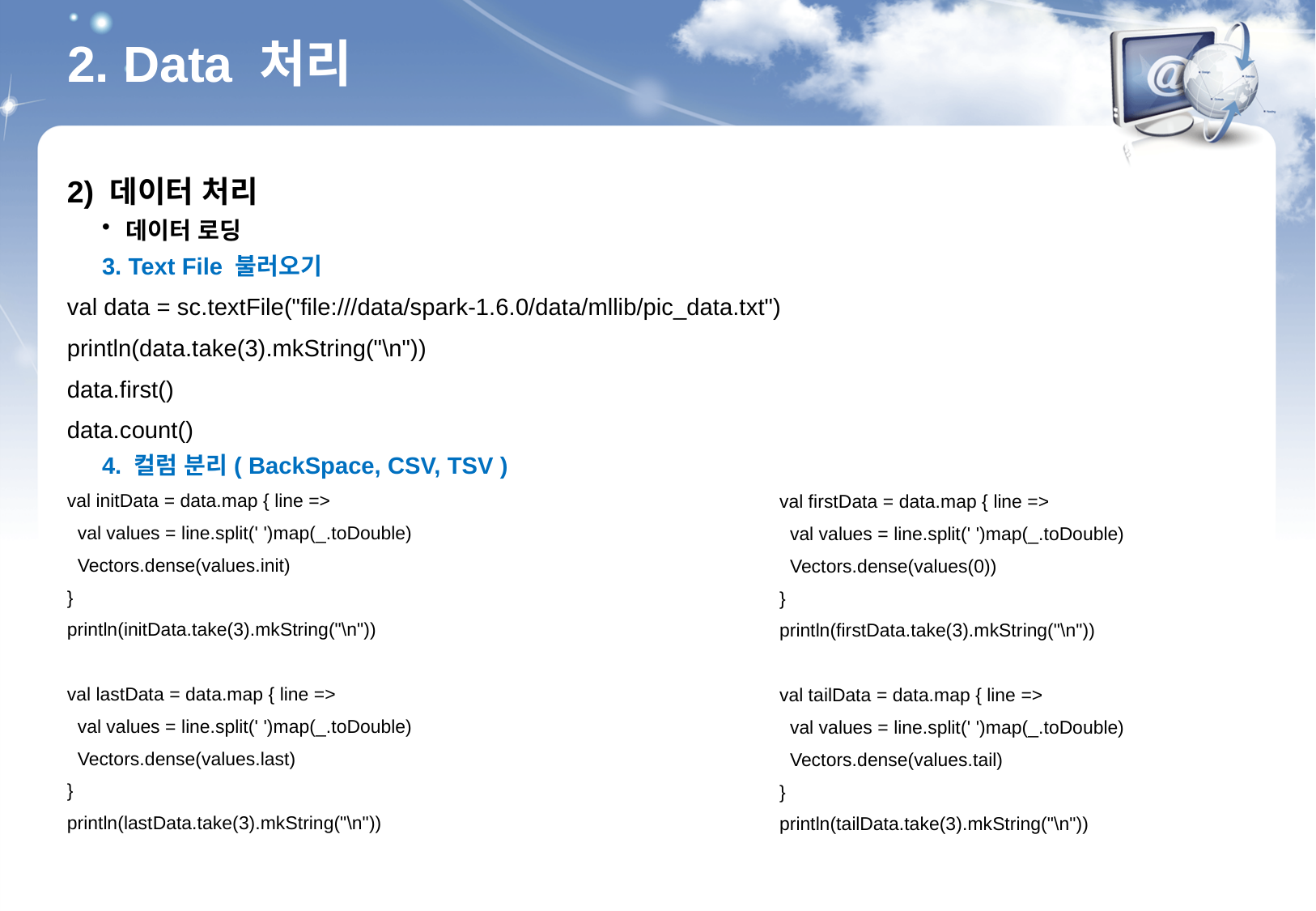

2. Data 처리
2) 데이터 처리
데이터 로딩
3. Text File 불러오기
val data = sc.textFile("file:///data/spark-1.6.0/data/mllib/pic_data.txt")
println(data.take(3).mkString("\n"))
data.first()
data.count()
4. 컬럼 분리( BackSpace, CSV, TSV )
val initData = data.map { line =>
  val values = line.split(' ')map(_.toDouble)
  Vectors.dense(values.init)
}
println(initData.take(3).mkString("\n"))

val lastData = data.map { line =>
  val values = line.split(' ')map(_.toDouble)
  Vectors.dense(values.last)
}
println(lastData.take(3).mkString("\n"))
val firstData = data.map { line =>
  val values = line.split(' ')map(_.toDouble)
  Vectors.dense(values(0))
}
println(firstData.take(3).mkString("\n"))

val tailData = data.map { line =>
  val values = line.split(' ')map(_.toDouble)
  Vectors.dense(values.tail)
}
println(tailData.take(3).mkString("\n"))